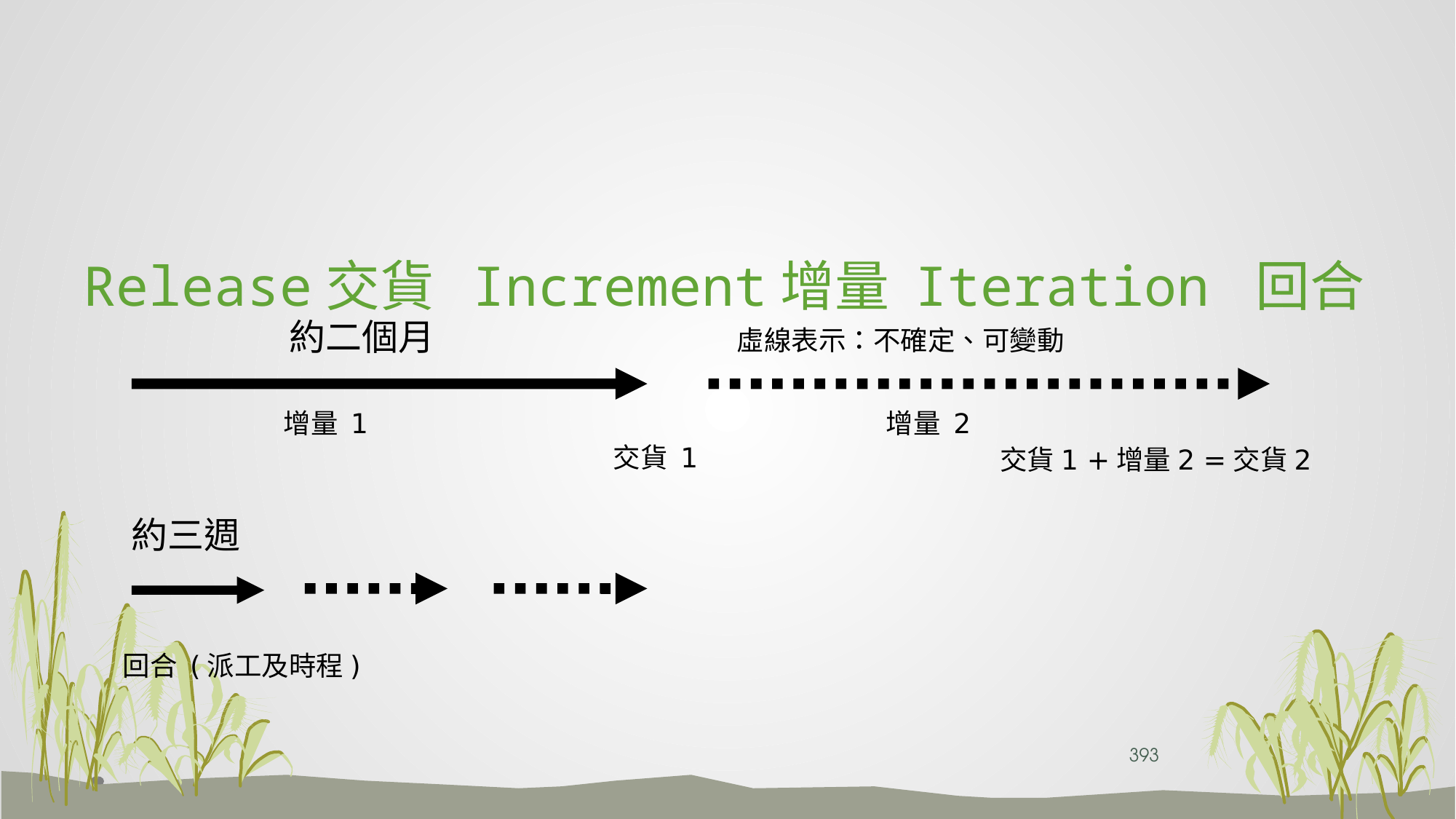

#

Release交貨  Increment增量 Iteration 回合

約二個月
虛線表示：不確定、可變動

增量 1
增量 2
交貨 1
交貨1 +增量2 =交貨2
約三週

回合 (派工及時程)
393